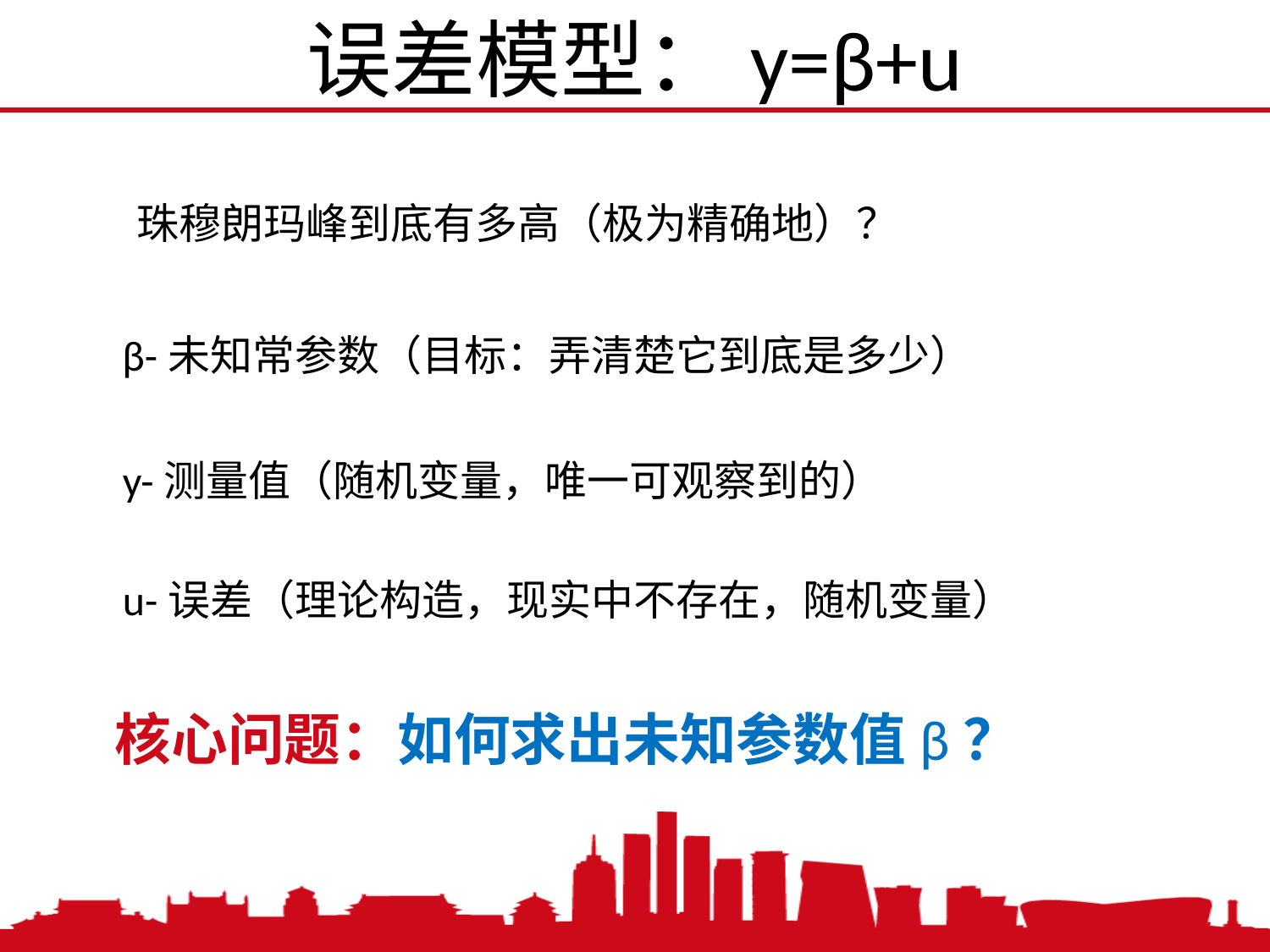

误差模型：y=β+u
珠穆朗玛峰到底有多高（极为精确地）？
β-未知常参数（目标：弄清楚它到底是多少）
y-测量值（随机变量，唯一可观察到的）
u-误差（理论构造，现实中不存在，随机变量）
核心问题：如何求出未知参数值β？